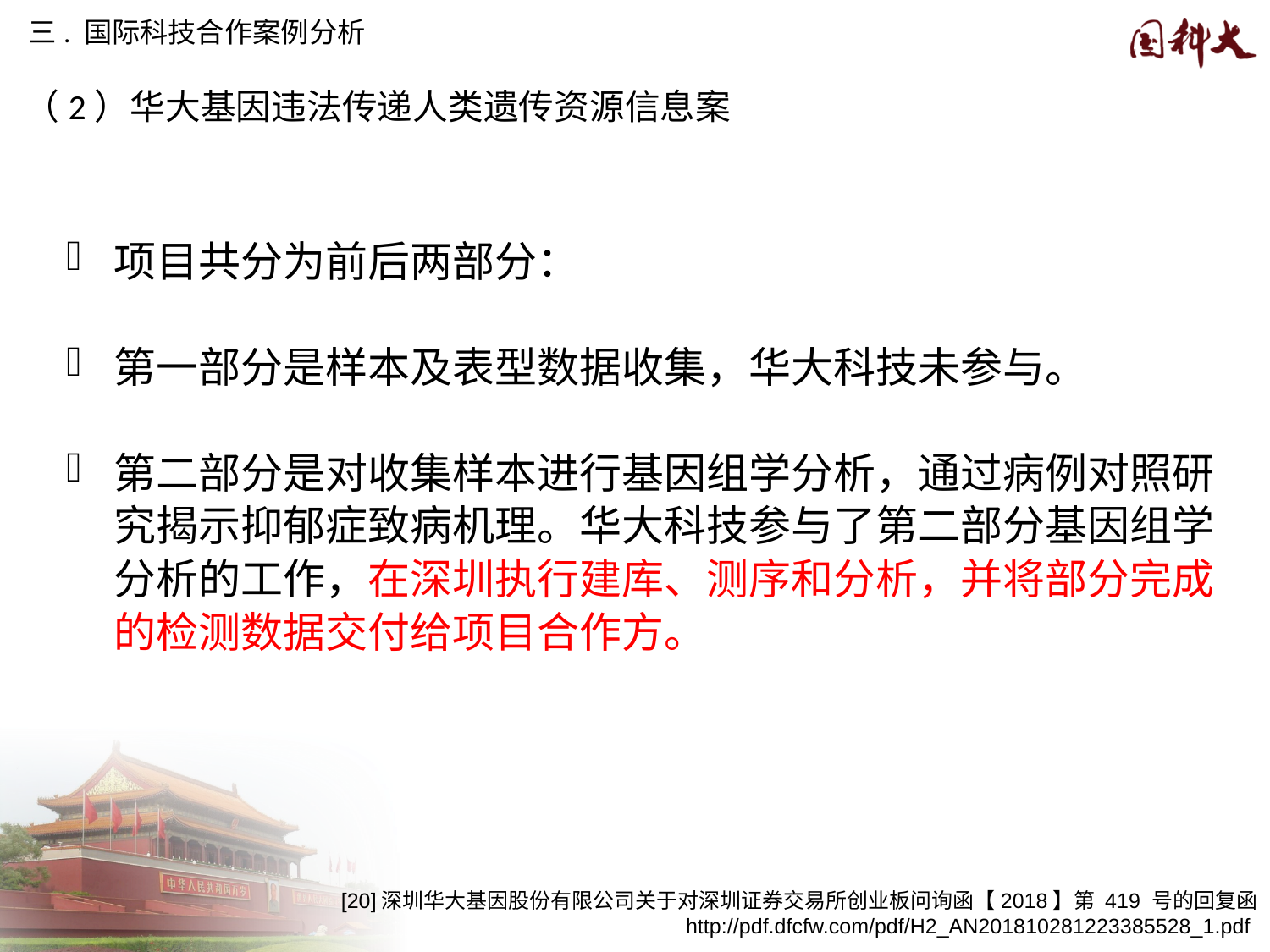

三. 国际科技合作案例分析
（2）华大基因违法传递人类遗传资源信息案

项目共分为前后两部分：

第一部分是样本及表型数据收集，华大科技未参与。

第二部分是对收集样本进行基因组学分析，通过病例对照研究揭示抑郁症致病机理。华大科技参与了第二部分基因组学分析的工作，在深圳执行建库、测序和分析，并将部分完成的检测数据交付给项目合作方。
[20]深圳华大基因股份有限公司关于对深圳证券交易所创业板问询函【2018】第 419 号的回复函  http://pdf.dfcfw.com/pdf/H2_AN201810281223385528_1.pdf